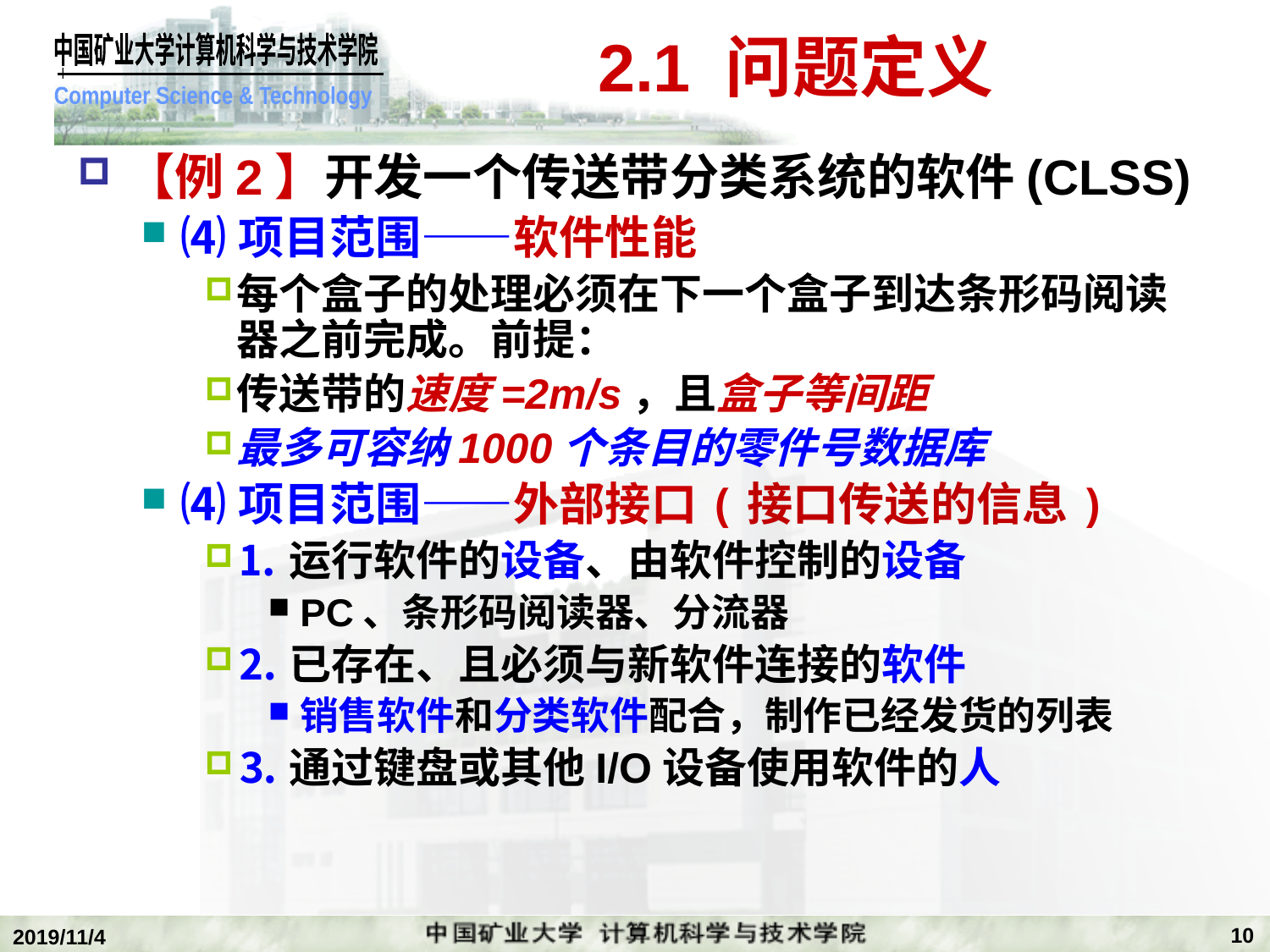

# 2.1 问题定义
【例2】开发一个传送带分类系统的软件(CLSS)
⑷项目范围——软件性能
每个盒子的处理必须在下一个盒子到达条形码阅读器之前完成。前提：
传送带的速度=2m/s，且盒子等间距
最多可容纳1000个条目的零件号数据库
⑷项目范围——外部接口(接口传送的信息)
⒈运行软件的设备、由软件控制的设备
PC、条形码阅读器、分流器
⒉已存在、且必须与新软件连接的软件
销售软件和分类软件配合，制作已经发货的列表
⒊通过键盘或其他I/O设备使用软件的人
10
2019/11/4